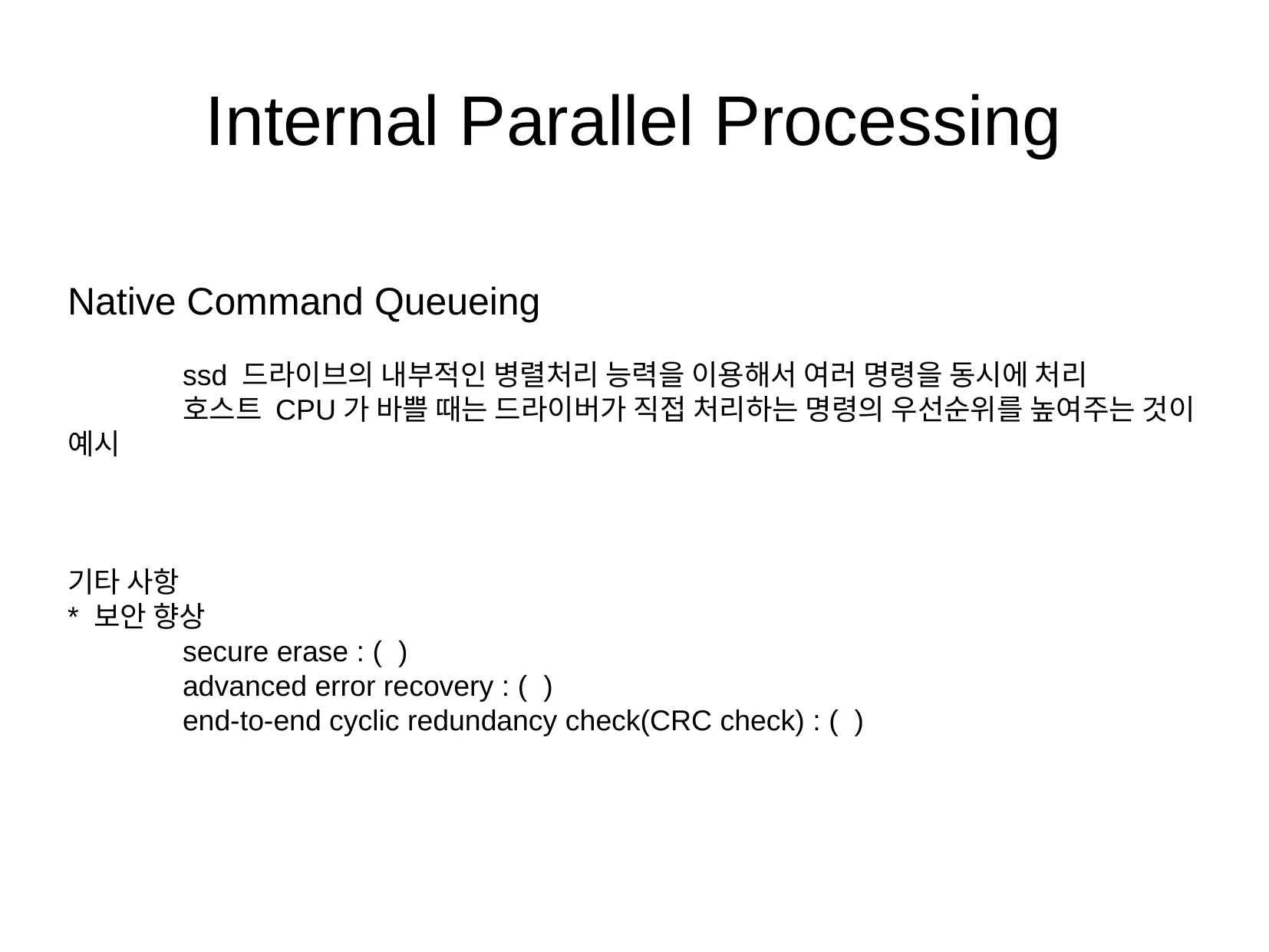

Internal Parallel Processing
Native Command Queueing

	ssd 드라이브의 내부적인 병렬처리 능력을 이용해서 여러 명령을 동시에 처리
	호스트 CPU가 바쁠 때는 드라이버가 직접 처리하는 명령의 우선순위를 높여주는 것이 예시

기타 사항
* 보안 향상
	secure erase : (  )
	advanced error recovery : (  )
	end-to-end cyclic redundancy check(CRC check) : (  )